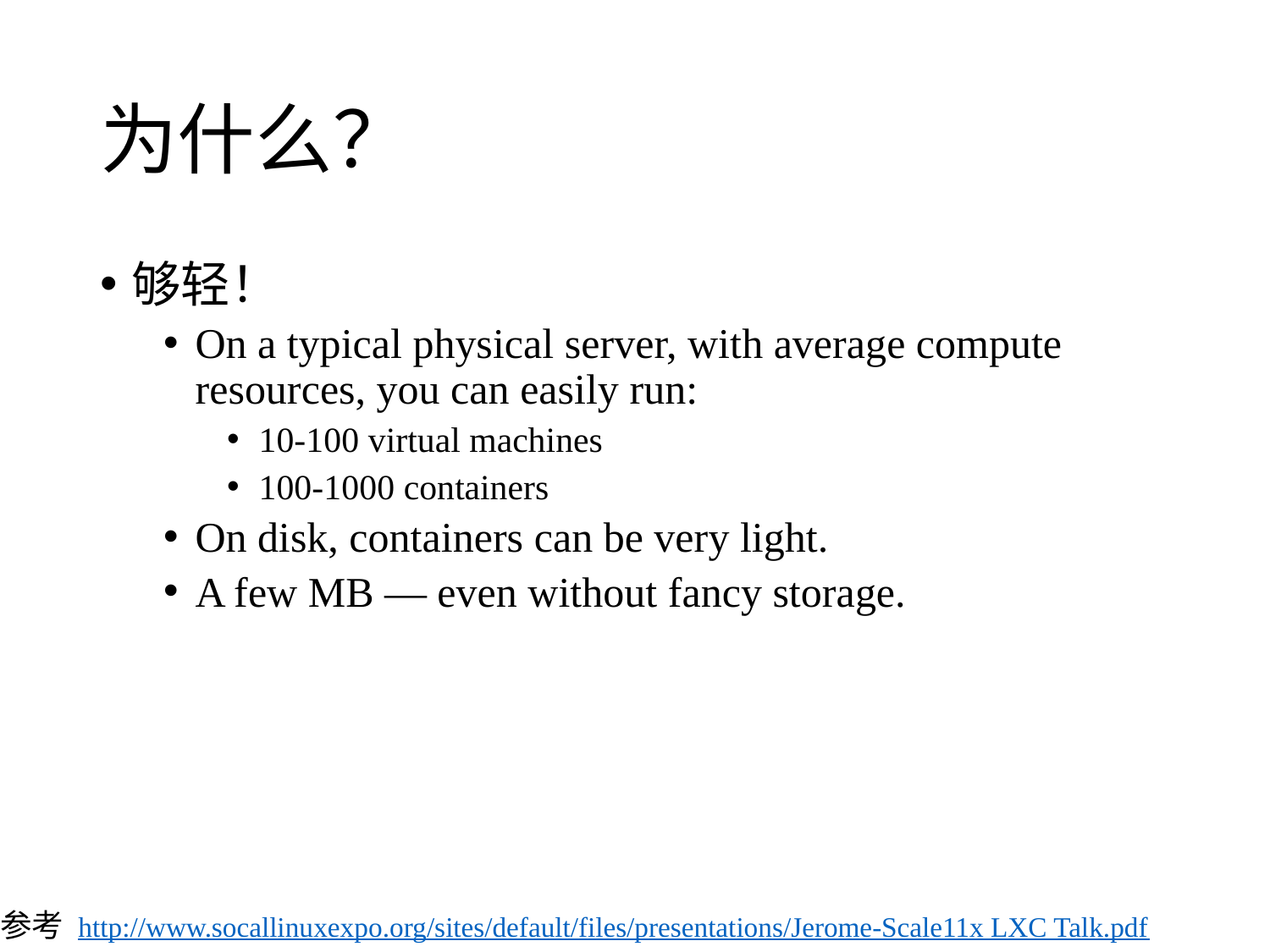

# 为什么？
够轻！
On a typical physical server, with average compute resources, you can easily run:
10-100 virtual machines
100-1000 containers
On disk, containers can be very light.
A few MB — even without fancy storage.
参考 http://www.socallinuxexpo.org/sites/default/files/presentations/Jerome-Scale11x LXC Talk.pdf